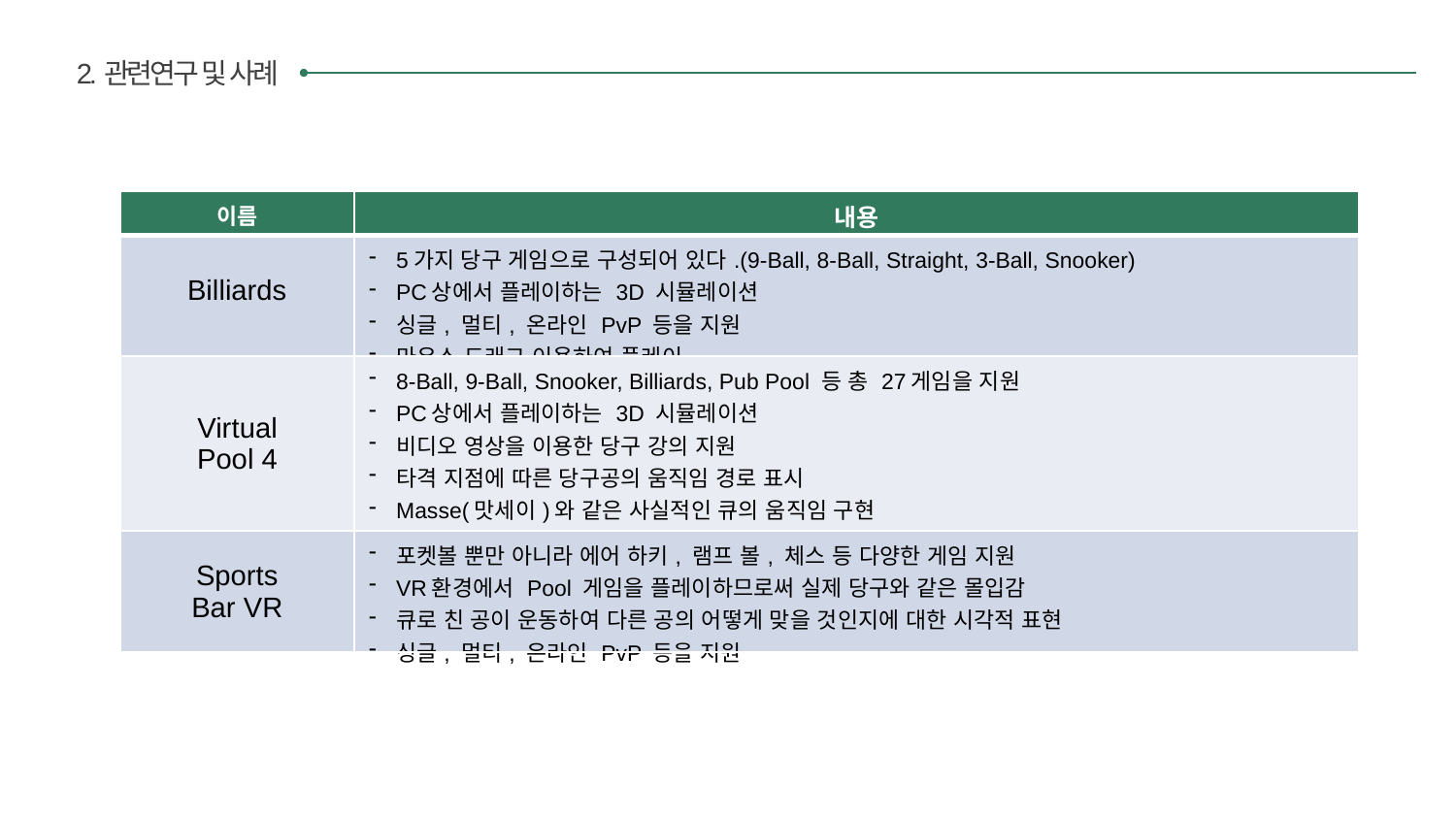

2.관련연구 및 사례
| 이름 | 내용 |
| --- | --- |
| Billiards | 5가지 당구 게임으로 구성되어 있다.(9-Ball, 8-Ball, Straight, 3-Ball, Snooker) PC상에서 플레이하는 3D 시뮬레이션 싱글, 멀티, 온라인 PvP 등을 지원 마우스 드래그 이용하여 플레이 |
| Virtual Pool 4 | 8-Ball, 9-Ball, Snooker, Billiards, Pub Pool 등 총 27게임을 지원 PC상에서 플레이하는 3D 시뮬레이션 비디오 영상을 이용한 당구 강의 지원 타격 지점에 따른 당구공의 움직임 경로 표시 Masse(맛세이)와 같은 사실적인 큐의 움직임 구현 싱글, 멀티, 온라인 PvP 등을 지원 |
| Sports Bar VR | 포켓볼 뿐만 아니라 에어 하키, 램프 볼, 체스 등 다양한 게임 지원 VR환경에서 Pool 게임을 플레이하므로써 실제 당구와 같은 몰입감 큐로 친 공이 운동하여 다른 공의 어떻게 맞을 것인지에 대한 시각적 표현 싱글, 멀티, 온라인 PvP 등을 지원 |